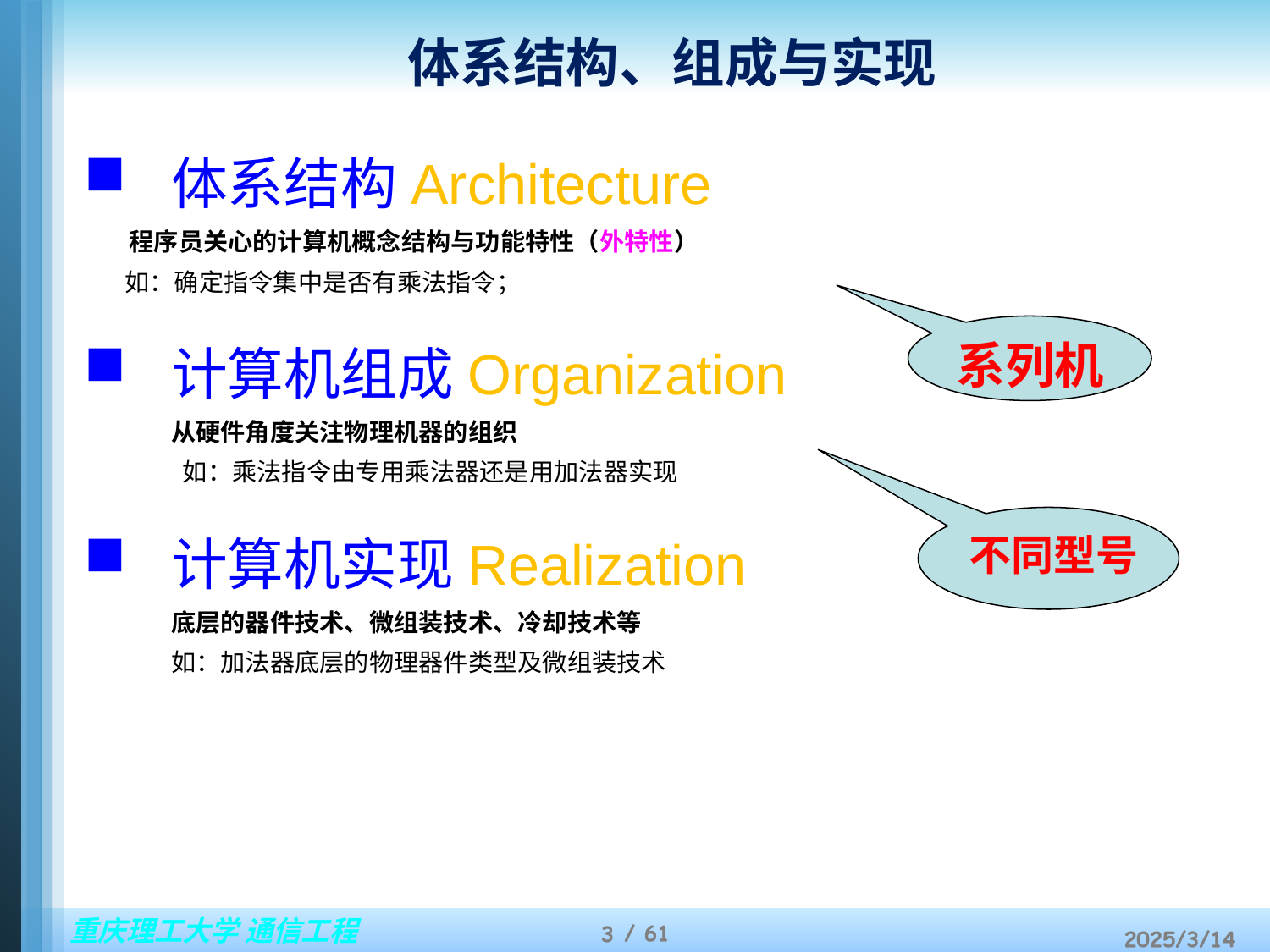

# 体系结构、组成与实现
体系结构Architecture
       程序员关心的计算机概念结构与功能特性（外特性）
      如：确定指令集中是否有乘法指令；
计算机组成Organization
	从硬件角度关注物理机器的组织
	 如：乘法指令由专用乘法器还是用加法器实现
计算机实现Realization
	底层的器件技术、微组装技术、冷却技术等
	如：加法器底层的物理器件类型及微组装技术
系列机
不同型号
3
/ 61
2025/3/14 Friday